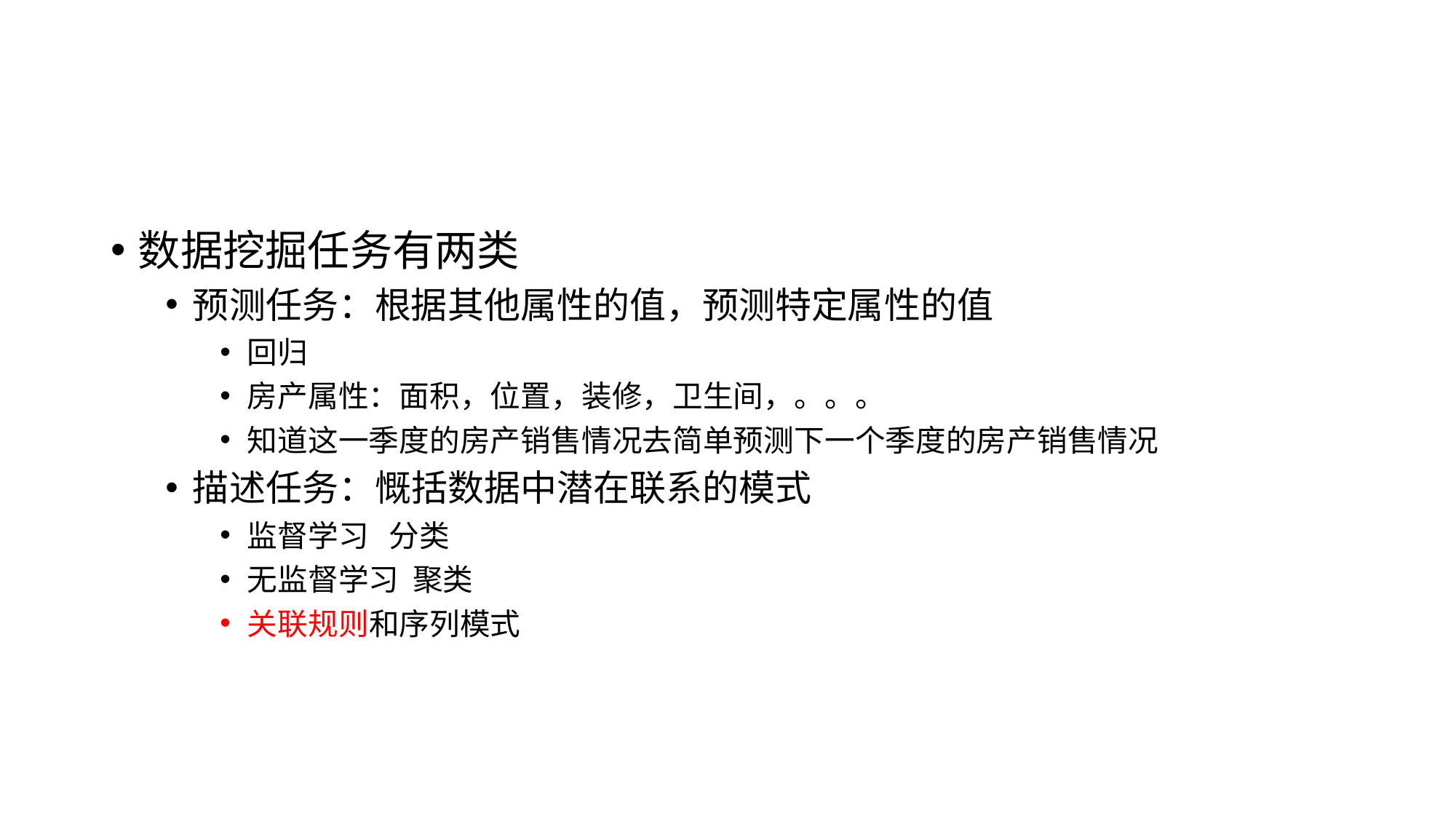

#
数据挖掘任务有两类
预测任务：根据其他属性的值，预测特定属性的值
回归
房产属性：面积，位置，装修，卫生间，。。。
知道这一季度的房产销售情况去简单预测下一个季度的房产销售情况
描述任务：慨括数据中潜在联系的模式
监督学习   分类
无监督学习  聚类
关联规则和序列模式